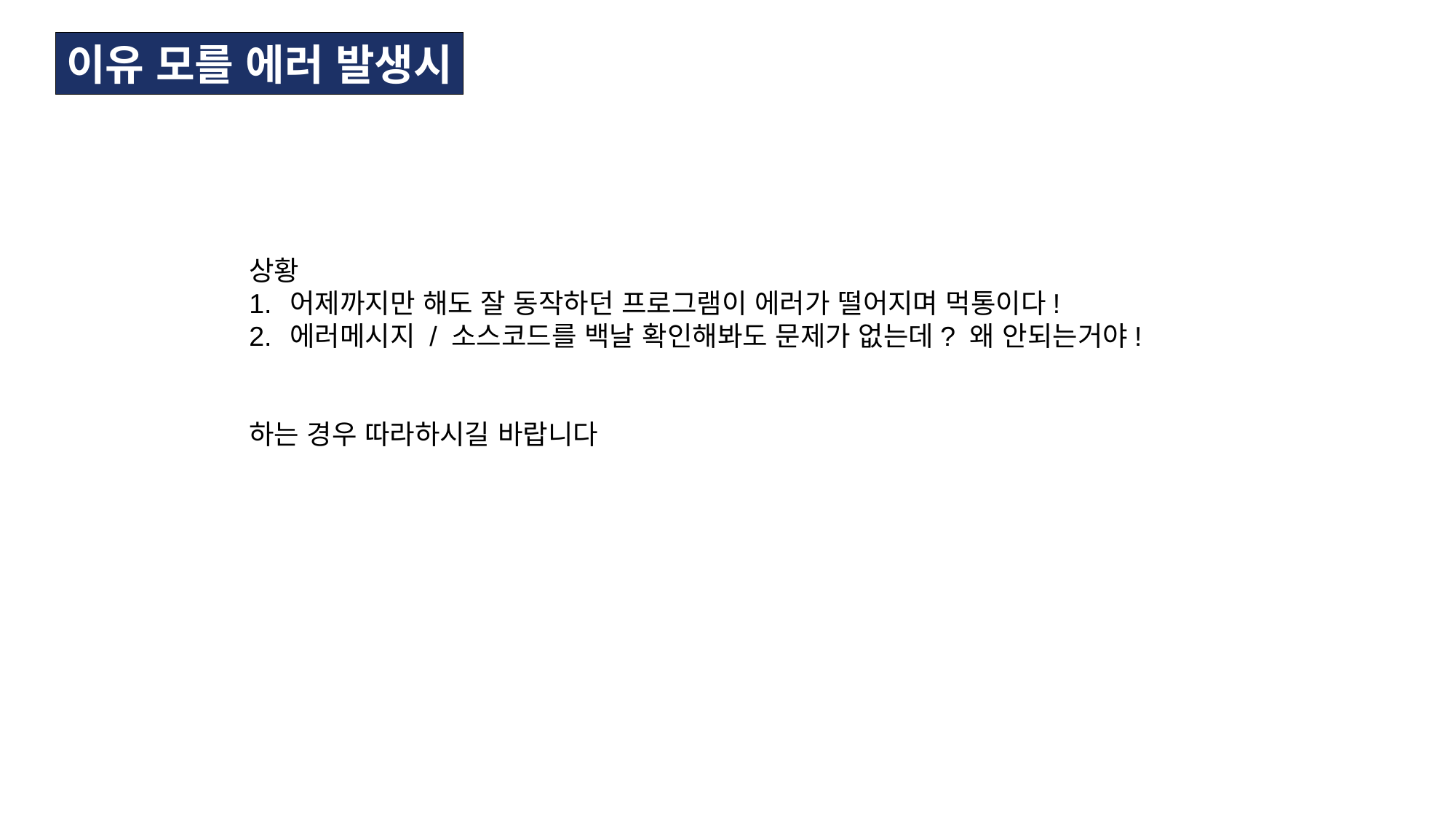

이유 모를 에러 발생시
상황
어제까지만 해도 잘 동작하던 프로그램이 에러가 떨어지며 먹통이다!
에러메시지 / 소스코드를 백날 확인해봐도 문제가 없는데? 왜 안되는거야!

하는 경우 따라하시길 바랍니다